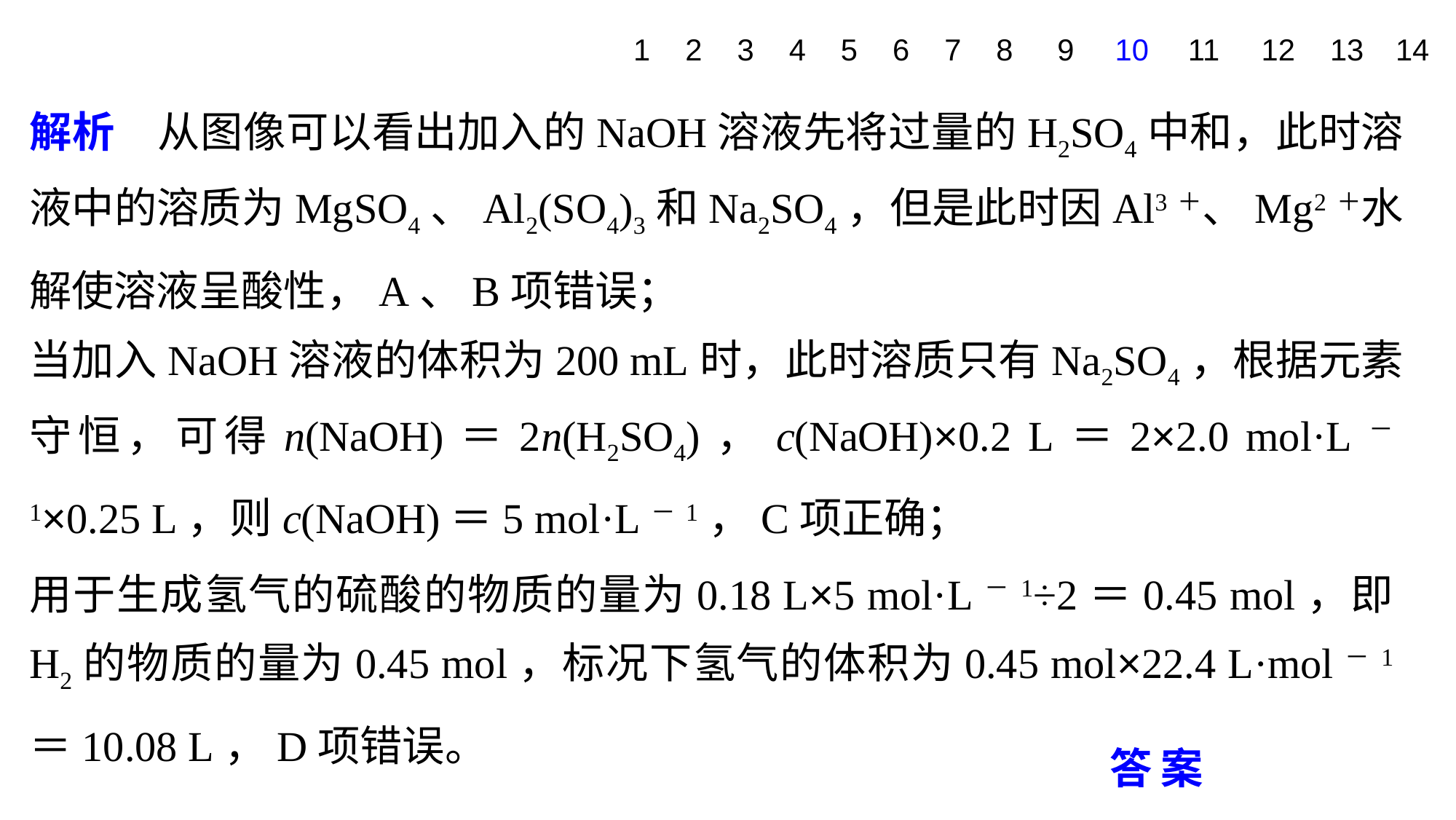

1
2
3
4
5
6
7
8
9
10
11
12
13
14
解析　从图像可以看出加入的NaOH溶液先将过量的H2SO4中和，此时溶液中的溶质为MgSO4、Al2(SO4)3和Na2SO4，但是此时因Al3＋、Mg2＋水解使溶液呈酸性，A、B项错误；
当加入NaOH溶液的体积为200 mL时，此时溶质只有Na2SO4，根据元素守恒，可得n(NaOH)＝2n(H2SO4)，c(NaOH)×0.2 L＝2×2.0 mol·L－1×0.25 L，则c(NaOH)＝5 mol·L－1，C项正确；
用于生成氢气的硫酸的物质的量为0.18 L×5 mol·L－1÷2＝0.45 mol，即H2的物质的量为0.45 mol，标况下氢气的体积为0.45 mol×22.4 L·mol－1＝10.08 L，D项错误。
答案　C